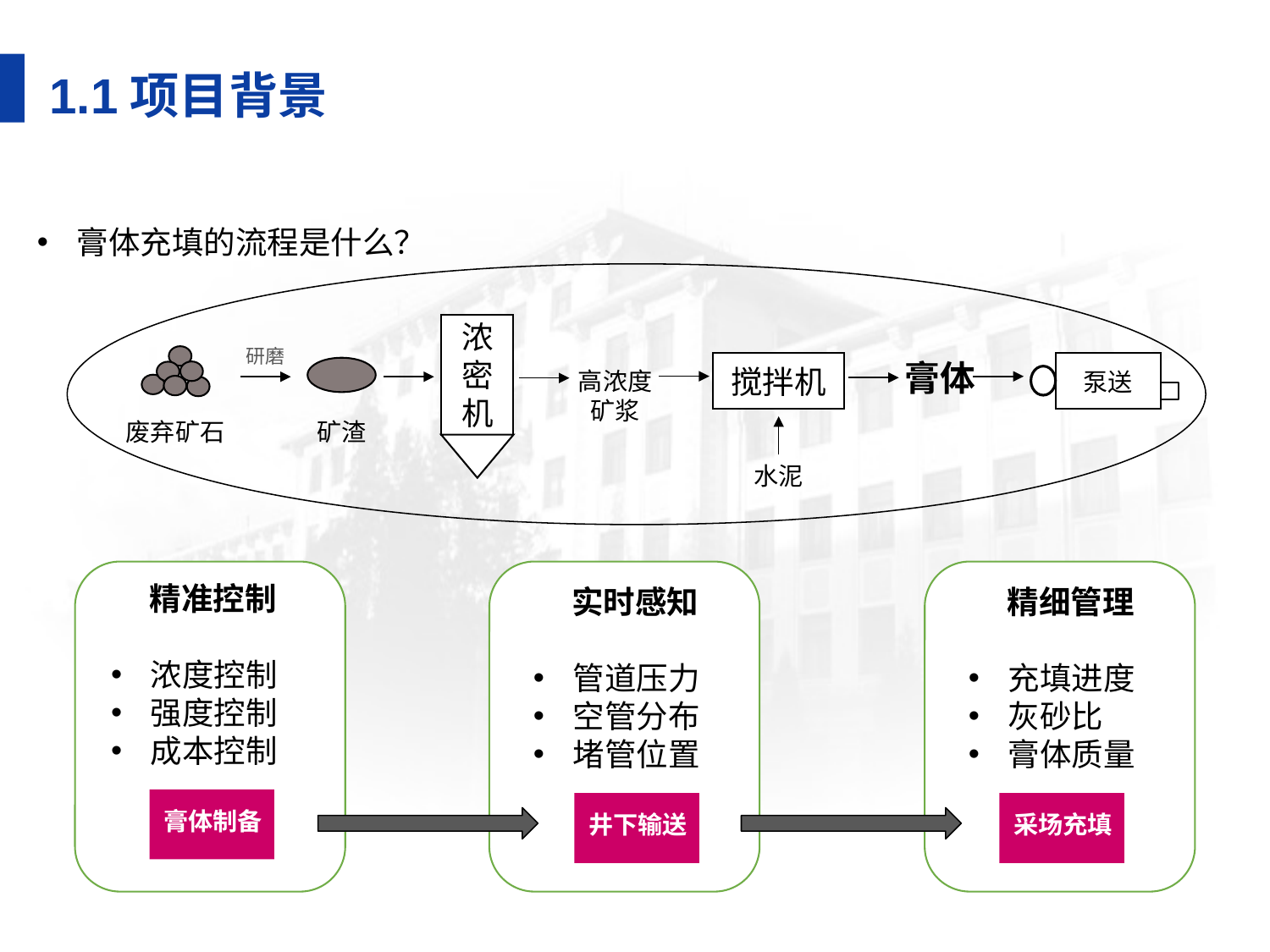

1.1项目背景

膏体充填的流程是什么？

浓
密
机

研磨

废弃矿石
膏体
搅拌机
泵送

矿渣
高浓度
矿浆
水泥

精准控制

浓度控制
强度控制
成本控制

实时感知

管道压力
空管分布
堵管位置
精细管理

充填进度
灰砂比
膏体质量

膏体制备

采场充填

井下输送